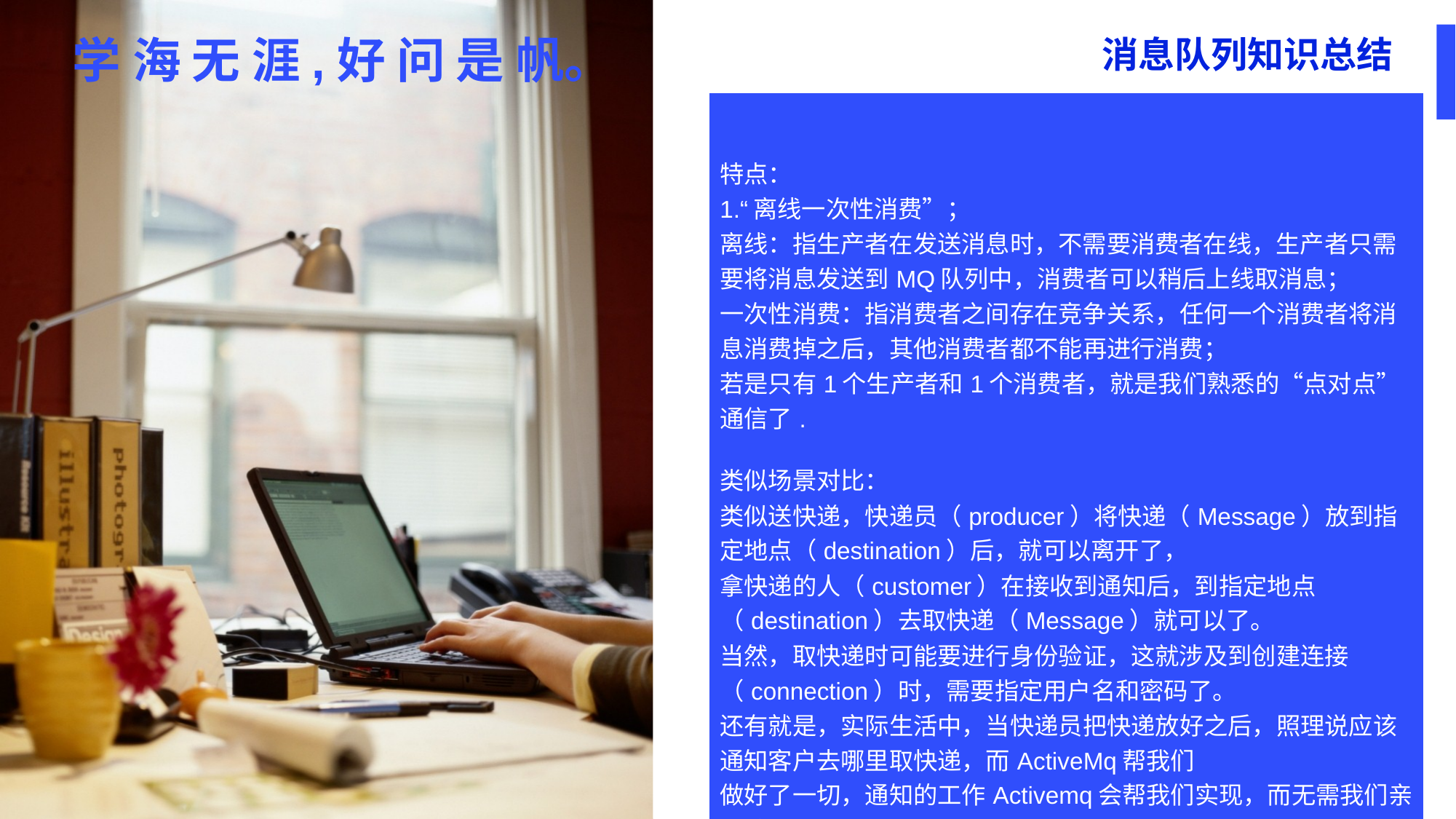

消息队列知识总结
学 海 无 涯,好 问 是 帆。
| 特点： 1.“离线一次性消费”； 离线：指生产者在发送消息时，不需要消费者在线，生产者只需要将消息发送到MQ队列中，消费者可以稍后上线取消息； 一次性消费：指消费者之间存在竞争关系，任何一个消费者将消息消费掉之后，其他消费者都不能再进行消费； 若是只有1个生产者和1个消费者，就是我们熟悉的“点对点”通信了. 类似场景对比： 类似送快递，快递员（producer）将快递（Message）放到指定地点（destination）后，就可以离开了， 拿快递的人（customer）在接收到通知后，到指定地点（destination）去取快递（Message）就可以了。 当然，取快递时可能要进行身份验证，这就涉及到创建连接（connection）时，需要指定用户名和密码了。 还有就是，实际生活中，当快递员把快递放好之后，照理说应该通知客户去哪里取快递，而ActiveMq帮我们 做好了一切，通知的工作Activemq会帮我们实现，而无需我们亲自编码通知消费者，生产者只需要将Message 放到Mq中即可，通知消费者的工作，mq会帮我们处理。 |
| --- |